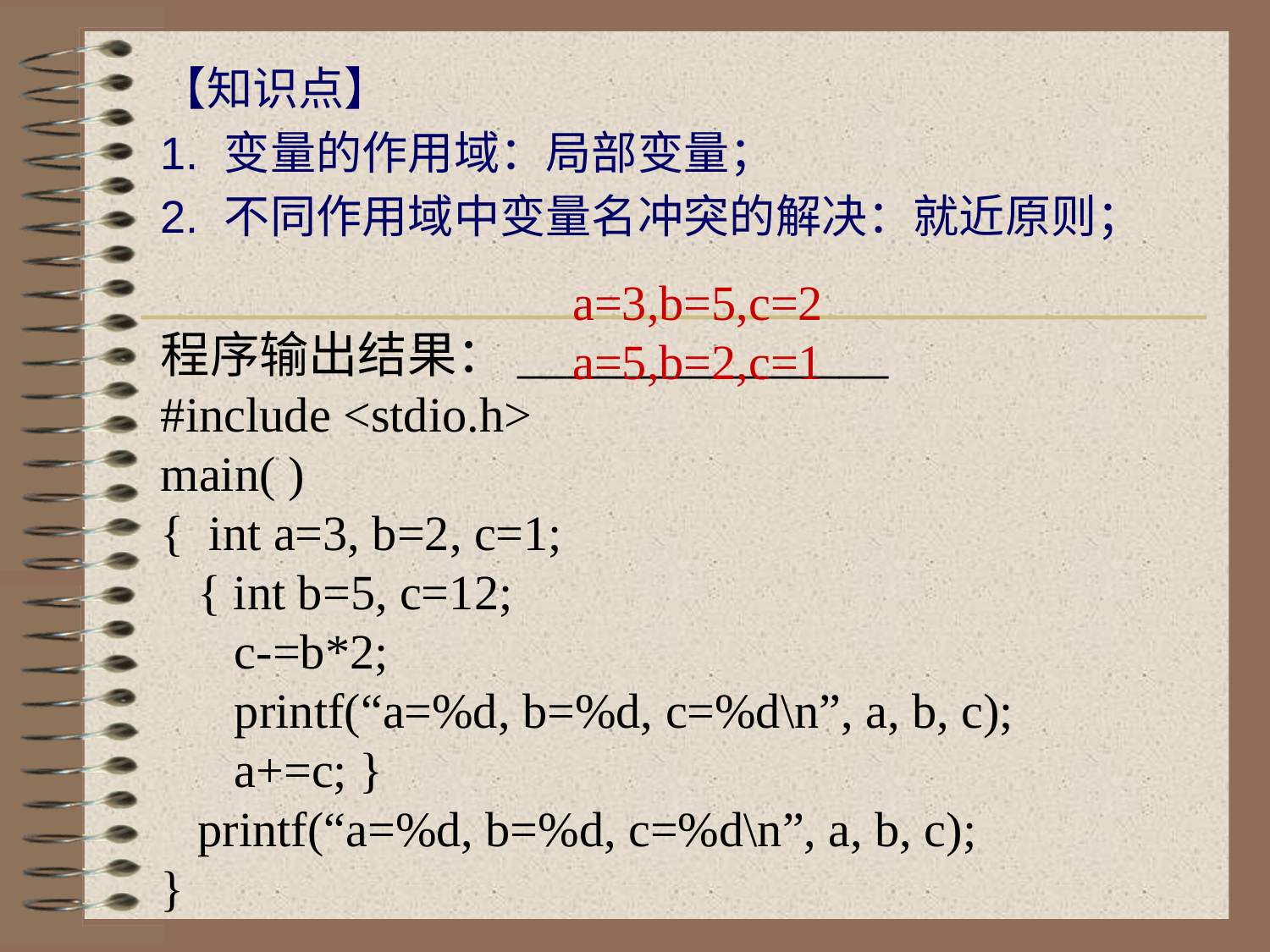

【知识点】
变量的作用域：局部变量；
不同作用域中变量名冲突的解决：就近原则；
a=3,b=5,c=2
a=5,b=2,c=1
# 程序输出结果：_______________ #include <stdio.h> main( ) {  int a=3, b=2, c=1; { int b=5, c=12; c-=b*2; printf(“a=%d, b=%d, c=%d\n”, a, b, c); a+=c; } printf(“a=%d, b=%d, c=%d\n”, a, b, c); }